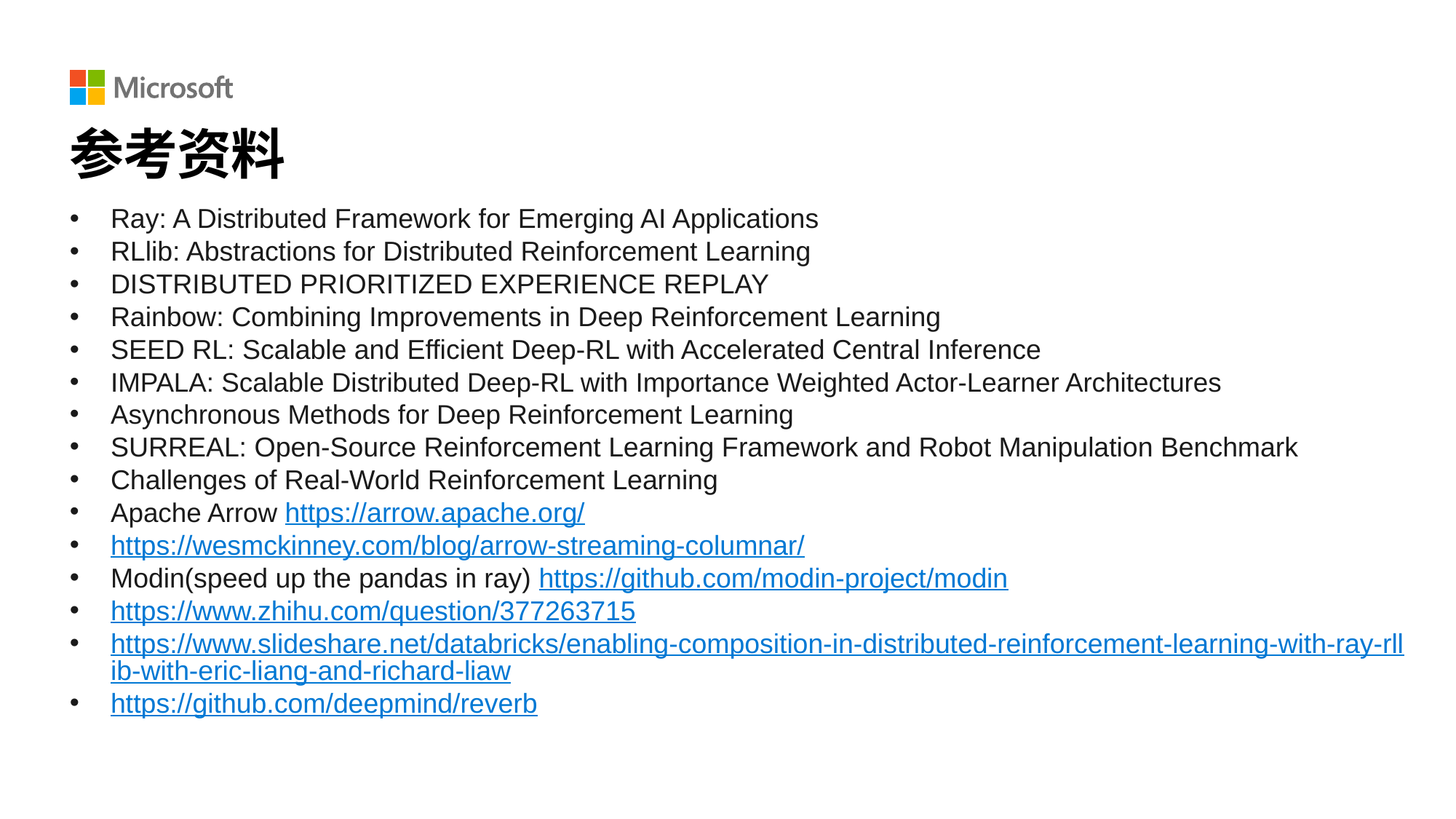

# 参考资料
Ray: A Distributed Framework for Emerging AI Applications
RLlib: Abstractions for Distributed Reinforcement Learning
DISTRIBUTED PRIORITIZED EXPERIENCE REPLAY
Rainbow: Combining Improvements in Deep Reinforcement Learning
SEED RL: Scalable and Efficient Deep-RL with Accelerated Central Inference
IMPALA: Scalable Distributed Deep-RL with Importance Weighted Actor-Learner Architectures
Asynchronous Methods for Deep Reinforcement Learning
SURREAL: Open-Source Reinforcement Learning Framework and Robot Manipulation Benchmark
Challenges of Real-World Reinforcement Learning
Apache Arrow https://arrow.apache.org/
https://wesmckinney.com/blog/arrow-streaming-columnar/
Modin(speed up the pandas in ray) https://github.com/modin-project/modin
https://www.zhihu.com/question/377263715
https://www.slideshare.net/databricks/enabling-composition-in-distributed-reinforcement-learning-with-ray-rllib-with-eric-liang-and-richard-liaw
https://github.com/deepmind/reverb